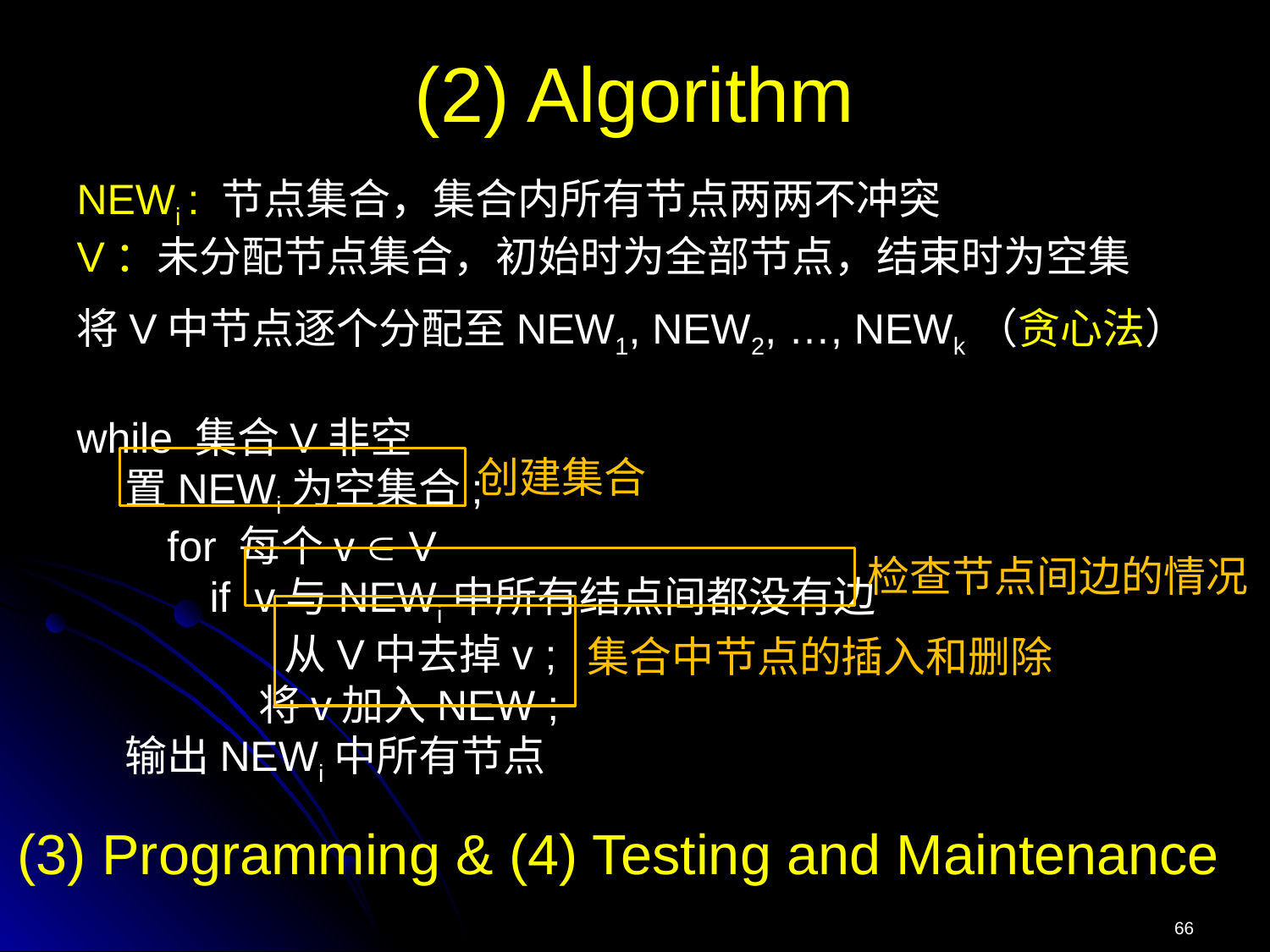

(2) Algorithm
NEWi : 节点集合，集合内所有节点两两不冲突
V：未分配节点集合，初始时为全部节点，结束时为空集
将V中节点逐个分配至NEW1, NEW2, …, NEWk（贪心法）

while 集合V非空
    置NEWi为空集合;
　    for 每个v ∈ V
　    　if  v与NEWi中所有结点间都没有边
　　    　　从V中去掉v ;
                  将v加入NEW ;
    输出NEWi中所有节点
创建集合

检查节点间边的情况

集合中节点的插入和删除
(3) Programming & (4) Testing and Maintenance

66